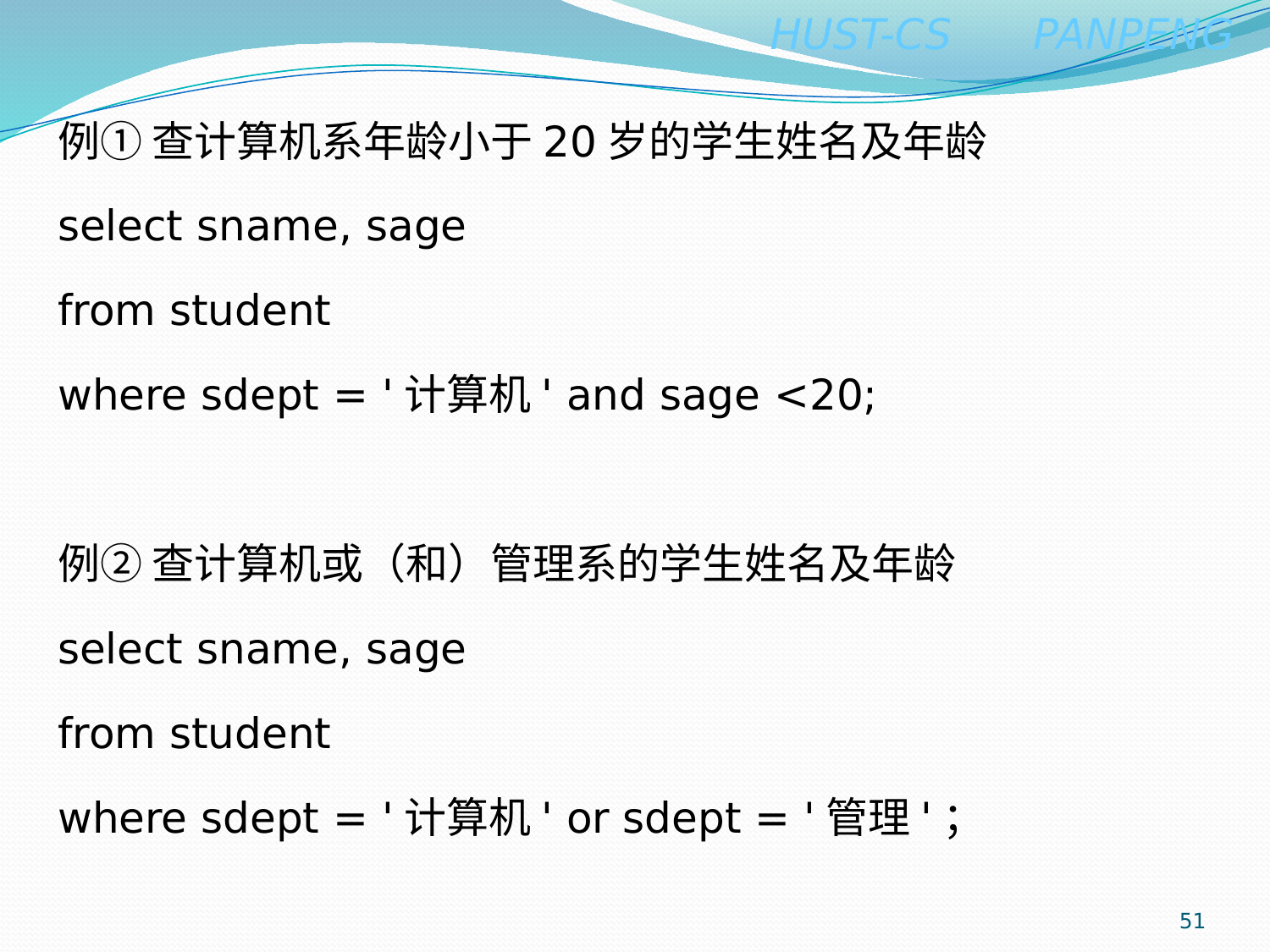

例① 查计算机系年龄小于20岁的学生姓名及年龄
select sname, sage
from student
where sdept = '计算机' and sage <20;

例② 查计算机或（和）管理系的学生姓名及年龄
select sname, sage
from student
where sdept = '计算机' or sdept = '管理'；
51